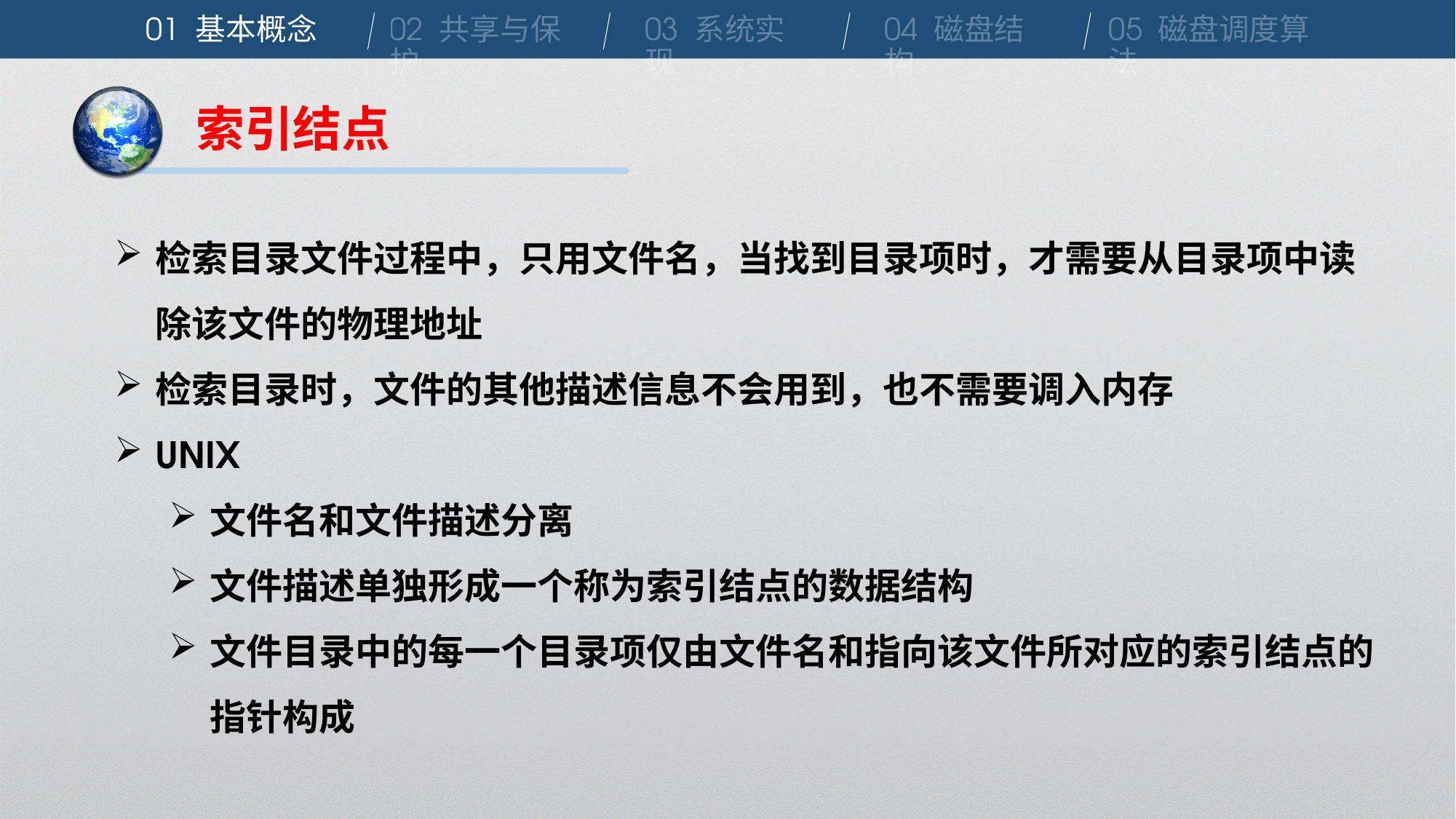

01 基本概念
02 共享与保护
03 系统实现
04 磁盘结构
05 磁盘调度算法
索引结点
检索目录文件过程中，只用文件名，当找到目录项时，才需要从目录项中读除该文件的物理地址
检索目录时，文件的其他描述信息不会用到，也不需要调入内存
UNIX
文件名和文件描述分离
文件描述单独形成一个称为索引结点的数据结构
文件目录中的每一个目录项仅由文件名和指向该文件所对应的索引结点的指针构成